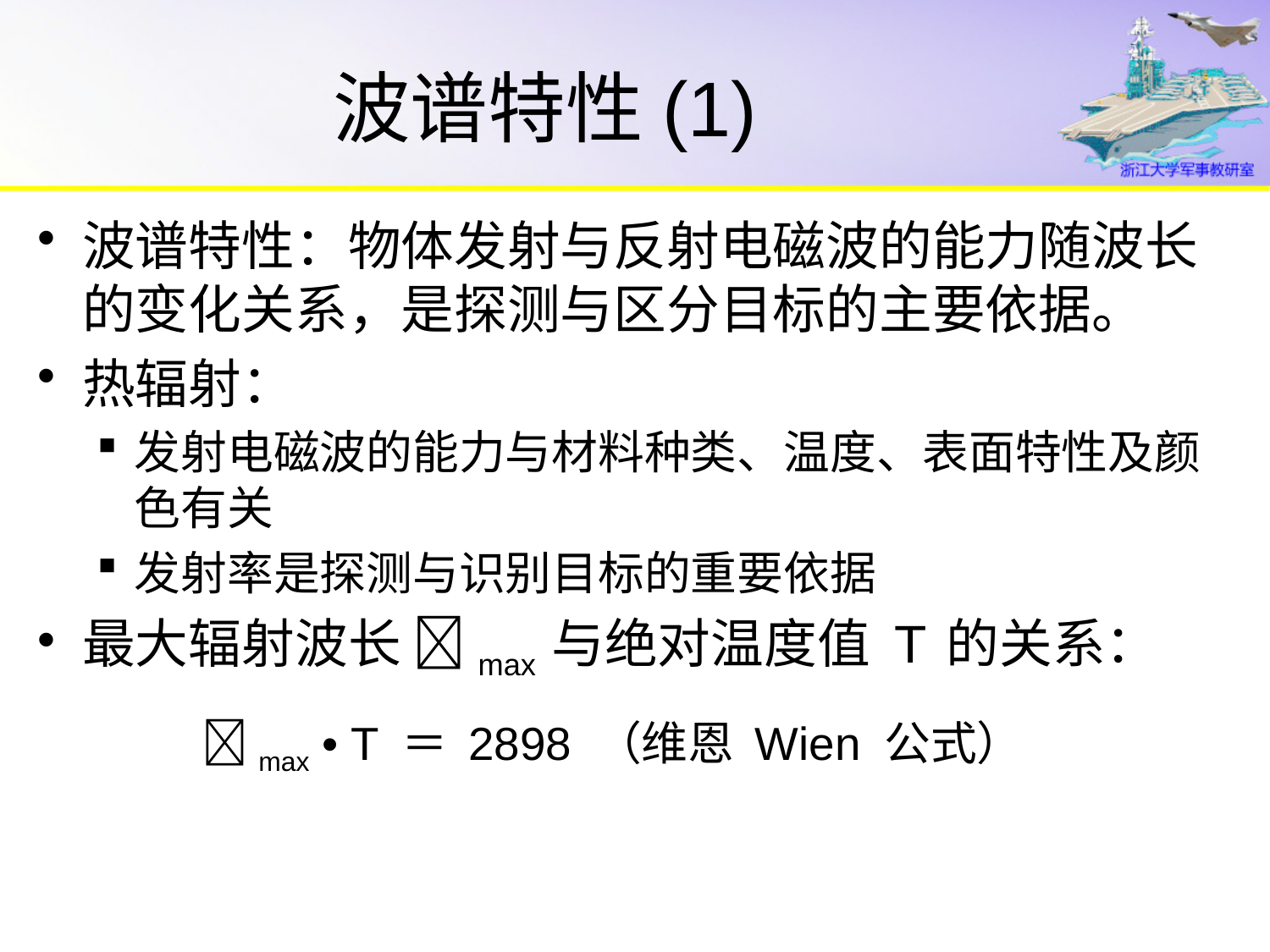

# 波谱特性(1)
波谱特性：物体发射与反射电磁波的能力随波长的变化关系，是探测与区分目标的主要依据。
热辐射：
发射电磁波的能力与材料种类、温度、表面特性及颜色有关
发射率是探测与识别目标的重要依据
最大辐射波长 λmax 与绝对温度值 T 的关系：
	λmax • T ＝ 2898 （维恩 Wien 公式）